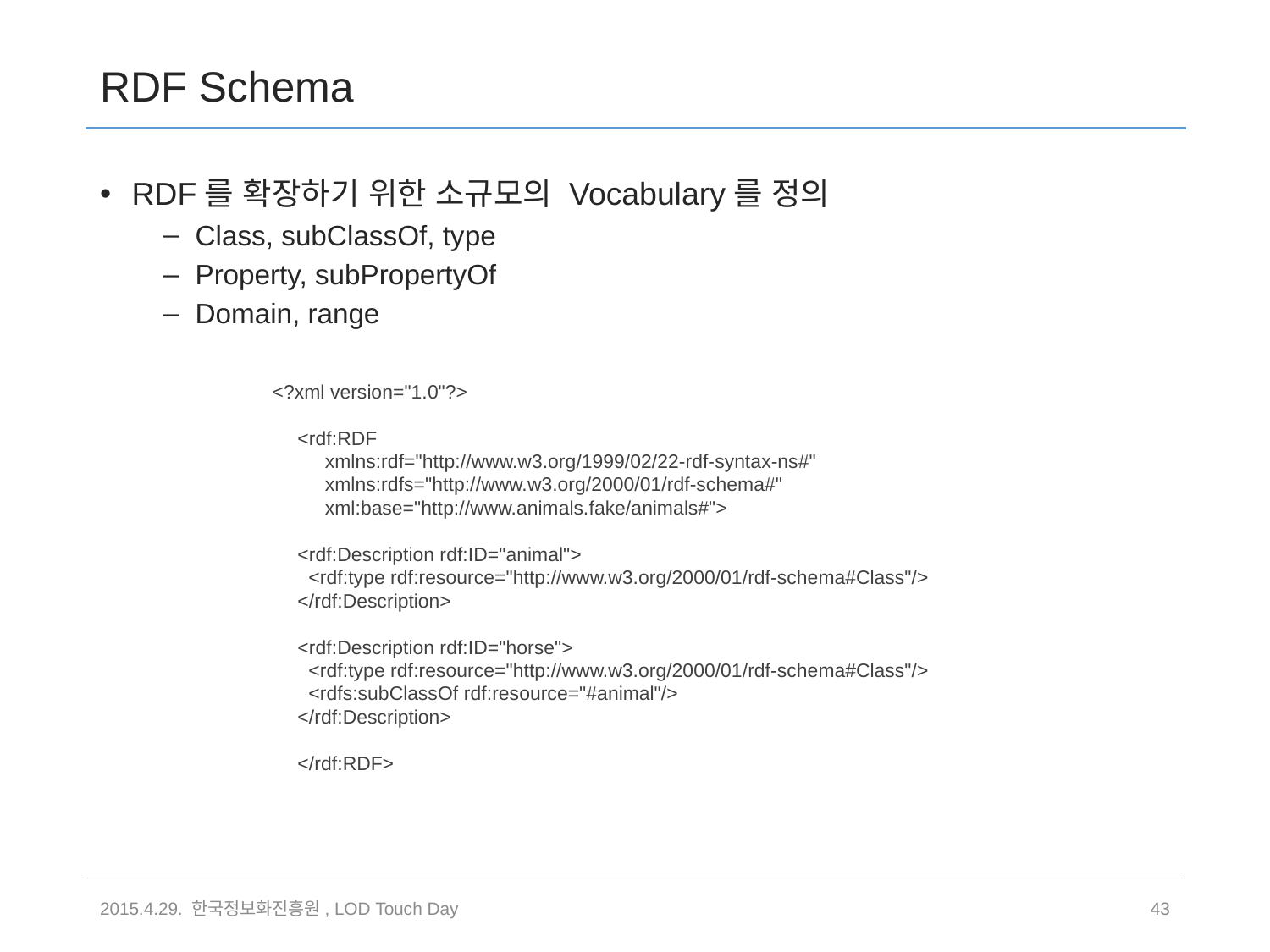

# RDF Schema
RDF를 확장하기 위한 소규모의 Vocabulary를 정의
Class, subClassOf, type
Property, subPropertyOf
Domain, range

<?xml version="1.0"?>
<rdf:RDF
     xmlns:rdf="http://www.w3.org/1999/02/22-rdf-syntax-ns#"
     xmlns:rdfs="http://www.w3.org/2000/01/rdf-schema#"
     xml:base="http://www.animals.fake/animals#">
<rdf:Description rdf:ID="animal">
  <rdf:type rdf:resource="http://www.w3.org/2000/01/rdf-schema#Class"/>
</rdf:Description>
<rdf:Description rdf:ID="horse">
  <rdf:type rdf:resource="http://www.w3.org/2000/01/rdf-schema#Class"/>
  <rdfs:subClassOf rdf:resource="#animal"/>
</rdf:Description>
</rdf:RDF>

2015.4.29. 한국정보화진흥원, LOD Touch Day
43